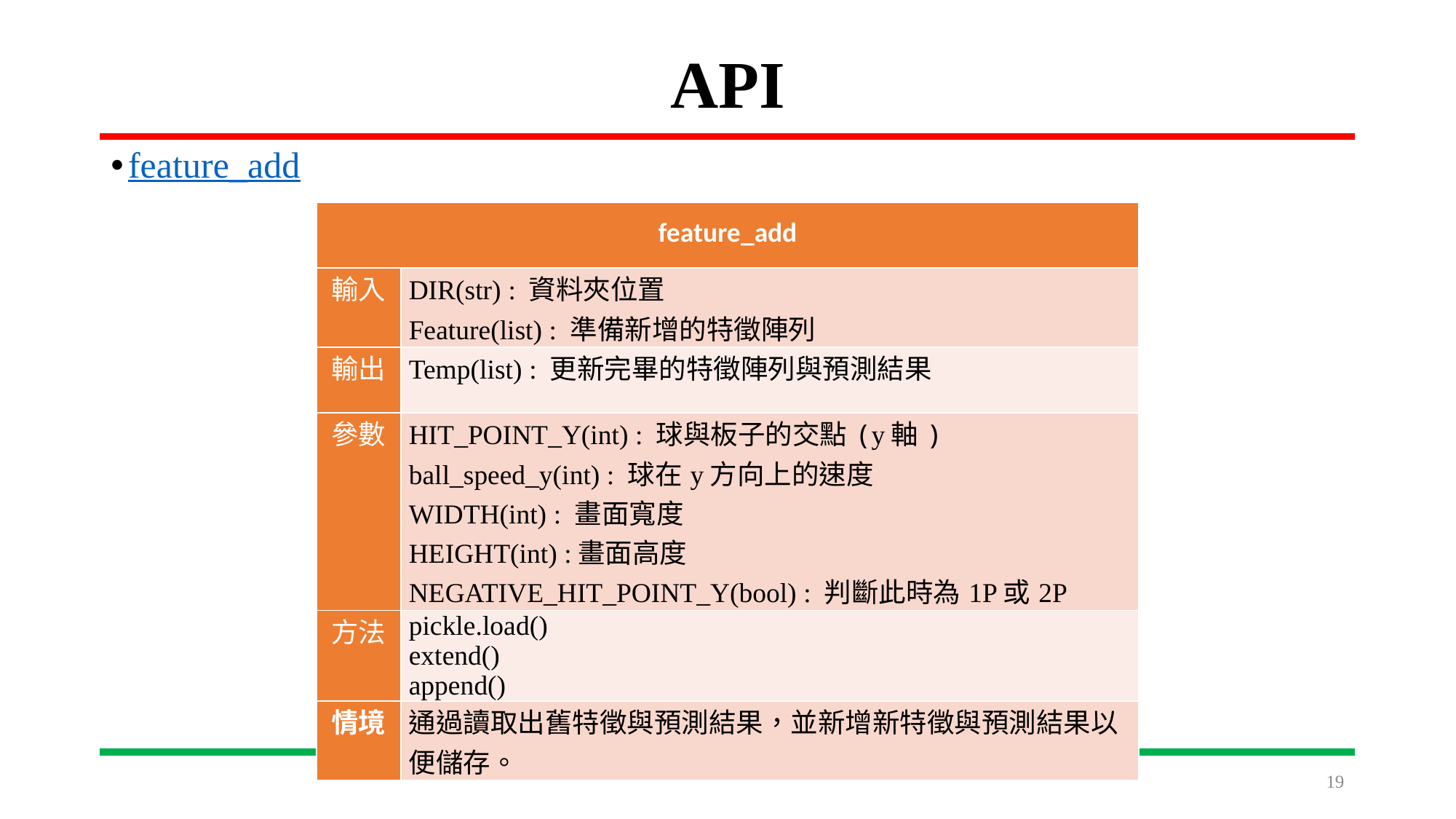

# API
feature_add
| feature\_add |  |
| --- | --- |
| 輸入 | DIR(str) : 資料夾位置 Feature(list) : 準備新增的特徵陣列 |
| 輸出 | Temp(list) : 更新完畢的特徵陣列與預測結果 |
| 參數 | HIT\_POINT\_Y(int) : 球與板子的交點(y軸) ball\_speed\_y(int) : 球在y方向上的速度 WIDTH(int) : 畫面寬度 HEIGHT(int) :畫面高度 NEGATIVE\_HIT\_POINT\_Y(bool) : 判斷此時為1P或2P |
| 方法 | pickle.load() extend() append() |
| 情境 | 通過讀取出舊特徵與預測結果，並新增新特徵與預測結果以便儲存。 |
19